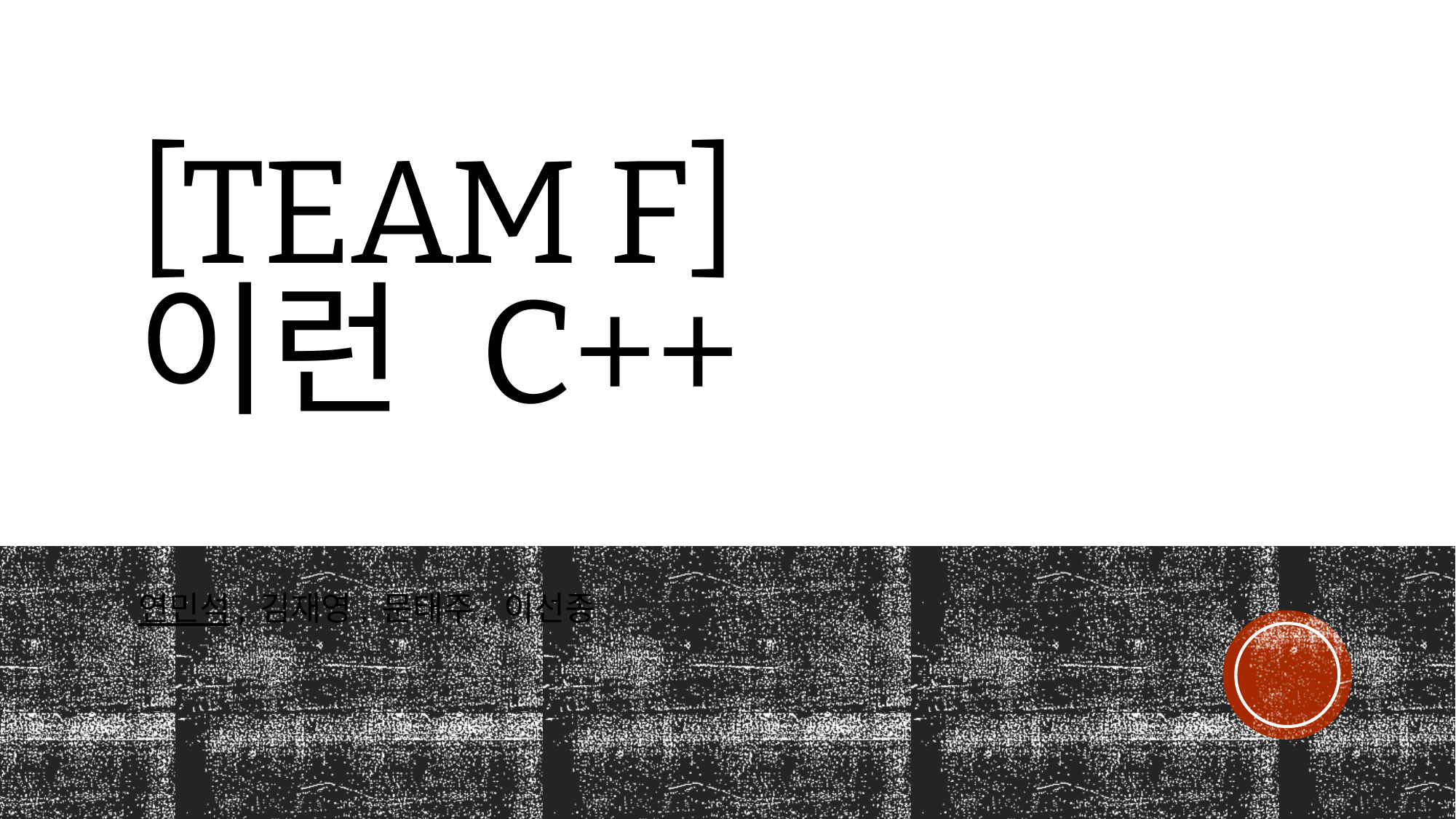

# [Team f] 이런 C++

연민석, 김재영, 문태주, 이선종